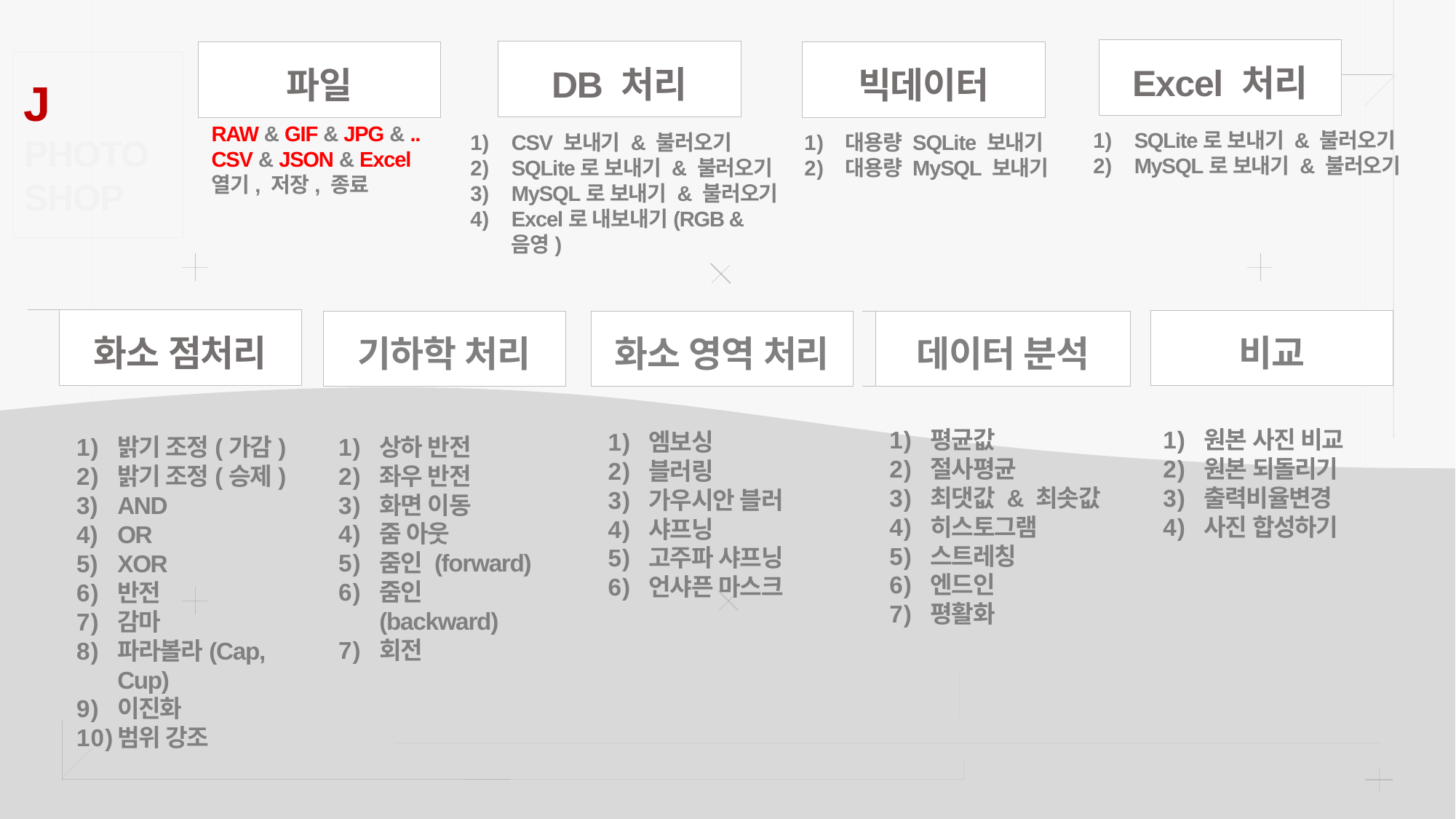

Excel 처리
DB 처리
빅데이터
파일
J
PHOTO
SHOP
RAW & GIF & JPG & ..
CSV & JSON & Excel
열기, 저장, 종료
SQLite로 보내기 & 불러오기
MySQL로 보내기 & 불러오기
대용량 SQLite 보내기
대용량 MySQL 보내기
CSV 보내기 & 불러오기
SQLite로 보내기 & 불러오기
MySQL로 보내기 & 불러오기
Excel로 내보내기(RGB & 음영)
# 화소 점처리
비교
기하학 처리
화소 영역 처리
데이터 분석

평균값
절사평균
최댓값 & 최솟값
히스토그램
스트레칭
엔드인
평활화
원본 사진 비교
원본 되돌리기
출력비율변경
사진 합성하기
엠보싱
블러링
가우시안 블러
샤프닝
고주파 샤프닝
언샤픈 마스크

상하 반전
좌우 반전
화면 이동
줌 아웃
줌인 (forward)
줌인 (backward)
회전
밝기 조정(가감)
밝기 조정(승제)
AND
OR
XOR
반전
감마
파라볼라(Cap, Cup)
이진화
범위 강조